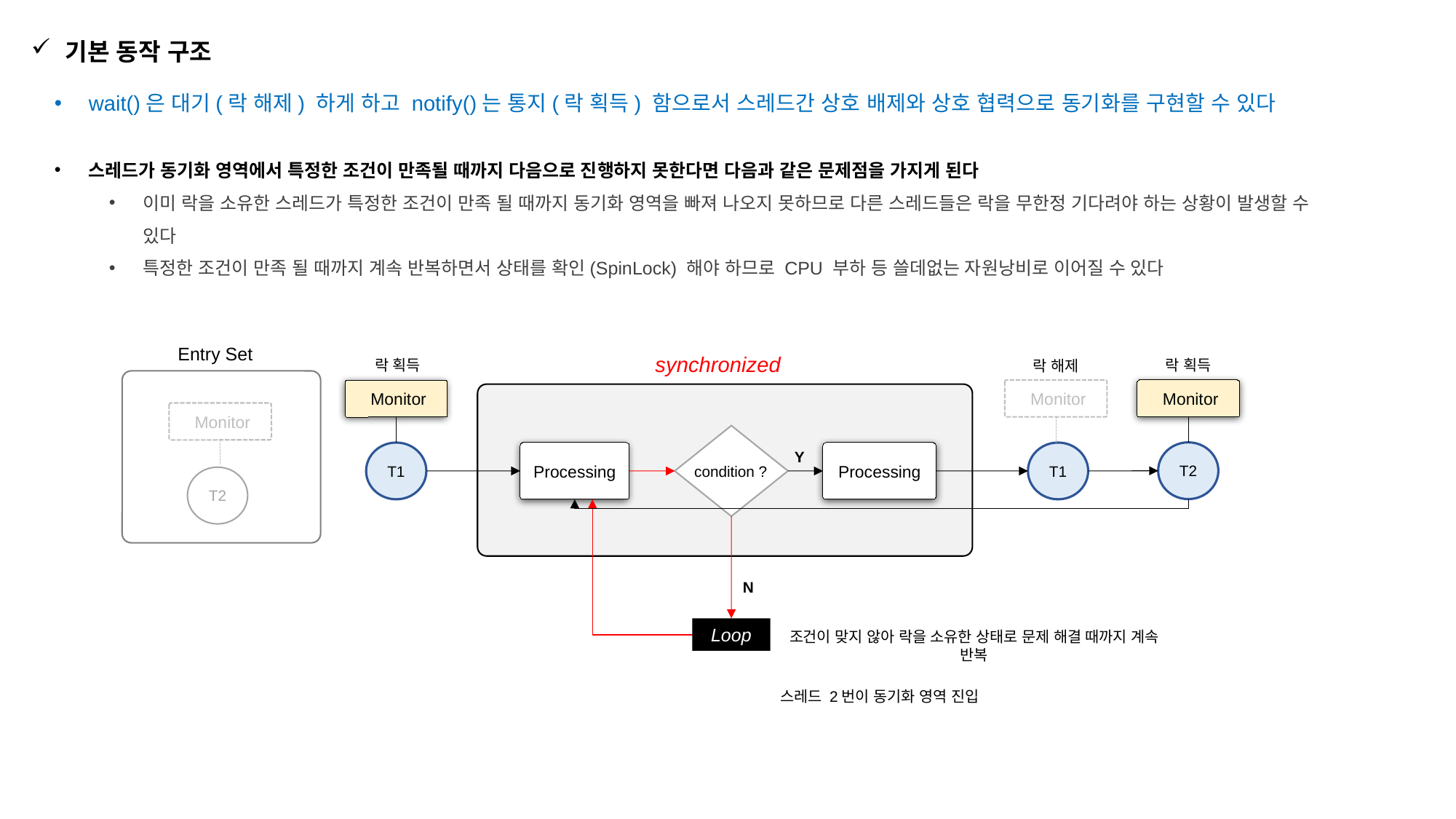

기본 동작 구조
wait()은 대기(락 해제) 하게 하고 notify()는 통지(락 획득) 함으로서 스레드간 상호 배제와 상호 협력으로 동기화를 구현할 수 있다

스레드가 동기화 영역에서 특정한 조건이 만족될 때까지 다음으로 진행하지 못한다면 다음과 같은 문제점을 가지게 된다
이미 락을 소유한 스레드가 특정한 조건이 만족 될 때까지 동기화 영역을 빠져 나오지 못하므로 다른 스레드들은 락을 무한정 기다려야 하는 상황이 발생할 수 있다
특정한 조건이 만족 될 때까지 계속 반복하면서 상태를 확인(SpinLock) 해야 하므로 CPU 부하 등 쓸데없는 자원낭비로 이어질 수 있다
Entry Set
synchronized
락 획득
락 획득
락 해제

 Monitor
 Monitor
 Monitor

 Monitor

Y
T2
T1
Processing
Processing
T1
condition ?
T2
N
Loop
조건이 맞지 않아 락을 소유한 상태로 문제 해결 때까지 계속 반복
스레드 2번이 동기화 영역 진입